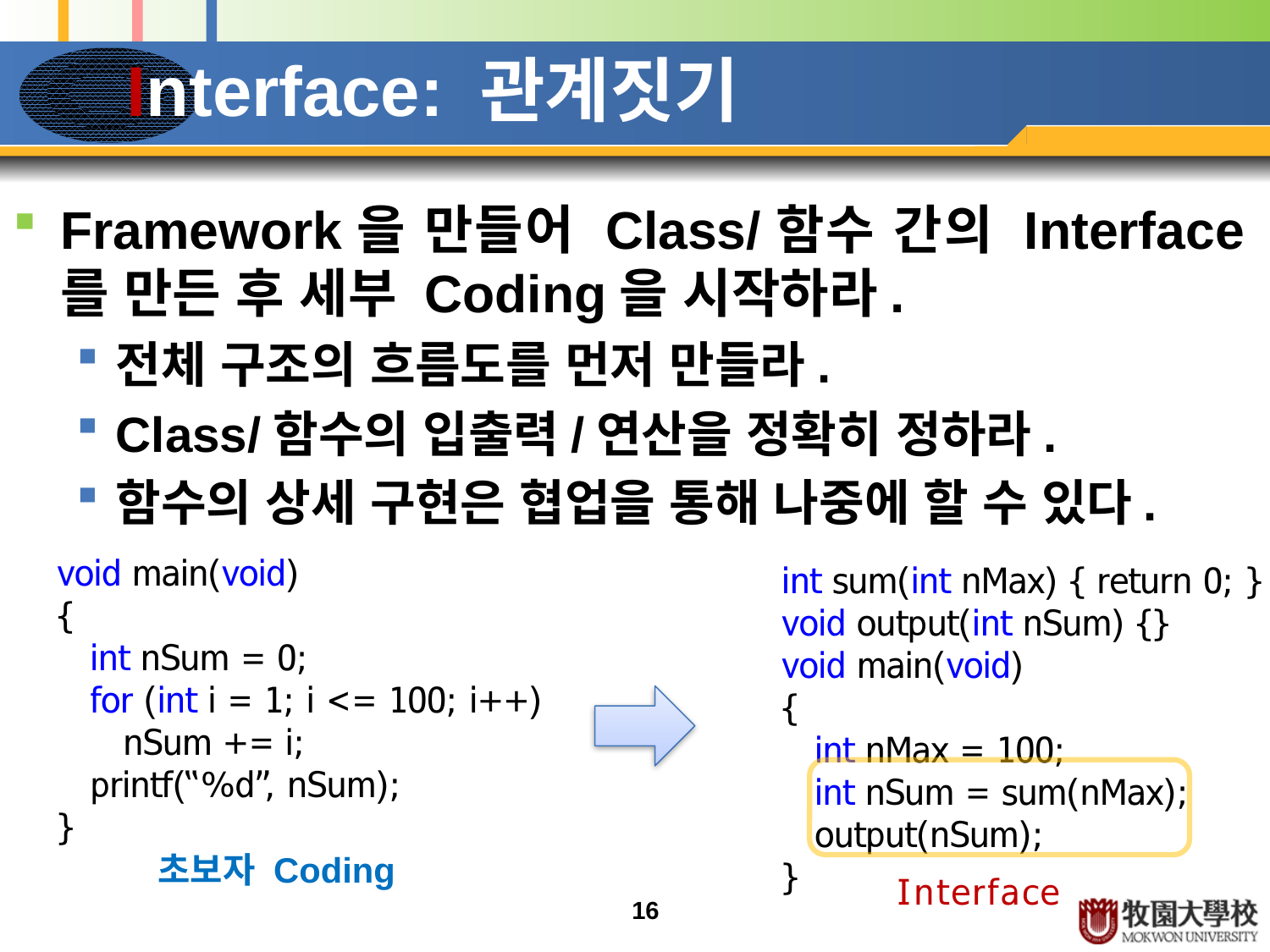

# Interface: 관계짓기
Framework을 만들어 Class/함수 간의 Interface를 만든 후 세부 Coding을 시작하라.
전체 구조의 흐름도를 먼저 만들라.
Class/함수의 입출력/연산을 정확히 정하라.
함수의 상세 구현은 협업을 통해 나중에 할 수 있다.
void main(void)
{
   int nSum = 0;
   for (int i = 1; i <= 100; i++)
      nSum += i;
   printf(“%d”, nSum);
}

int sum(int nMax) { return 0; }
void output(int nSum) {}
void main(void)
{
   int nMax = 100;
   int nSum = sum(nMax);
   output(nSum);
}

초보자 Coding
Interface
16